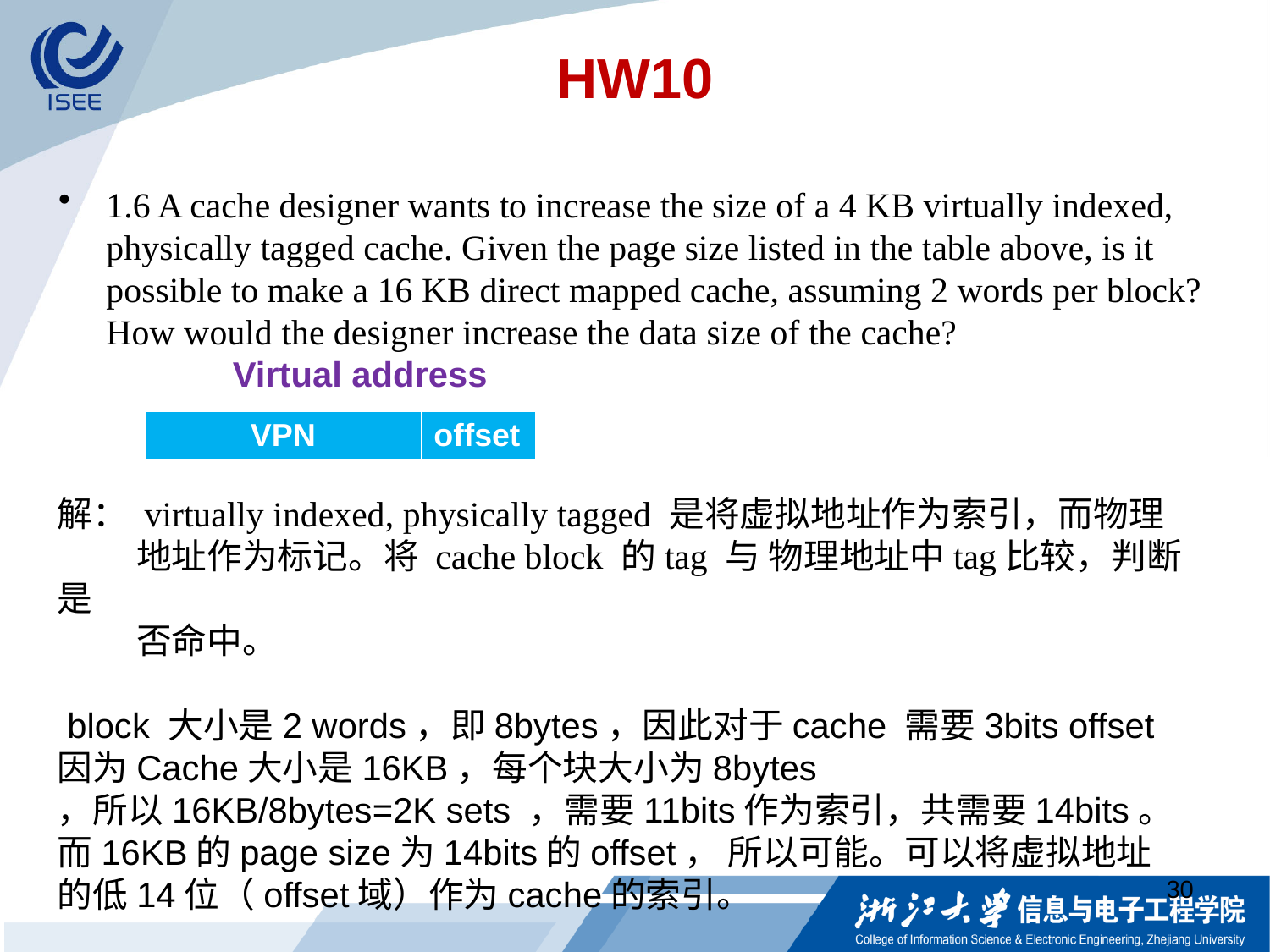

# HW10
1.6 A cache designer wants to increase the size of a 4 KB virtually indexed, physically tagged cache. Given the page size listed in the table above, is it possible to make a 16 KB direct mapped cache, assuming 2 words per block? How would the designer increase the data size of the cache?
             Virtual address
| VPN | offset |
| --- | --- |
解： virtually indexed, physically tagged 是将虚拟地址作为索引，而物理
         地址作为标记。将 cache block 的tag 与 物理地址中tag比较，判断是
         否命中。

 block 大小是2 words，即8bytes，因此对于cache 需要3bits offset
因为Cache大小是16KB，每个块大小为8bytes ，所以16KB/8bytes=2K sets ，需要11bits作为索引，共需要14bits。而16KB的page size为14bits的offset， 所以可能。可以将虚拟地址的低14位（offset域）作为cache的索引。

30